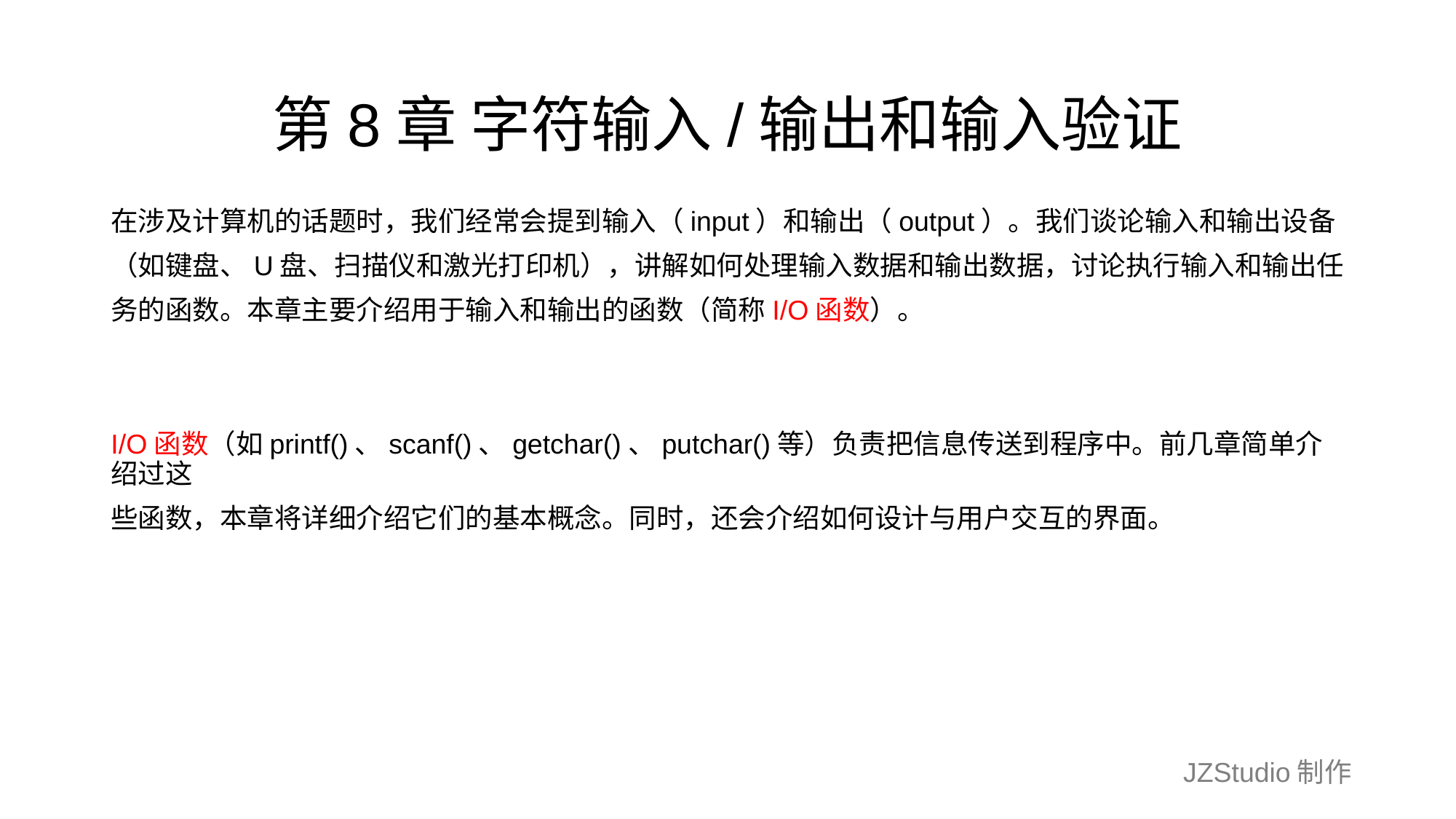

# 第8章 字符输入/输出和输入验证
在涉及计算机的话题时，我们经常会提到输入（input）和输出（output）。我们谈论输入和输出设备
（如键盘、U盘、扫描仪和激光打印机），讲解如何处理输入数据和输出数据，讨论执行输入和输出任
务的函数。本章主要介绍用于输入和输出的函数（简称I/O函数）。

I/O函数（如printf()、scanf()、getchar()、putchar()等）负责把信息传送到程序中。前几章简单介绍过这
些函数，本章将详细介绍它们的基本概念。同时，还会介绍如何设计与用户交互的界面。